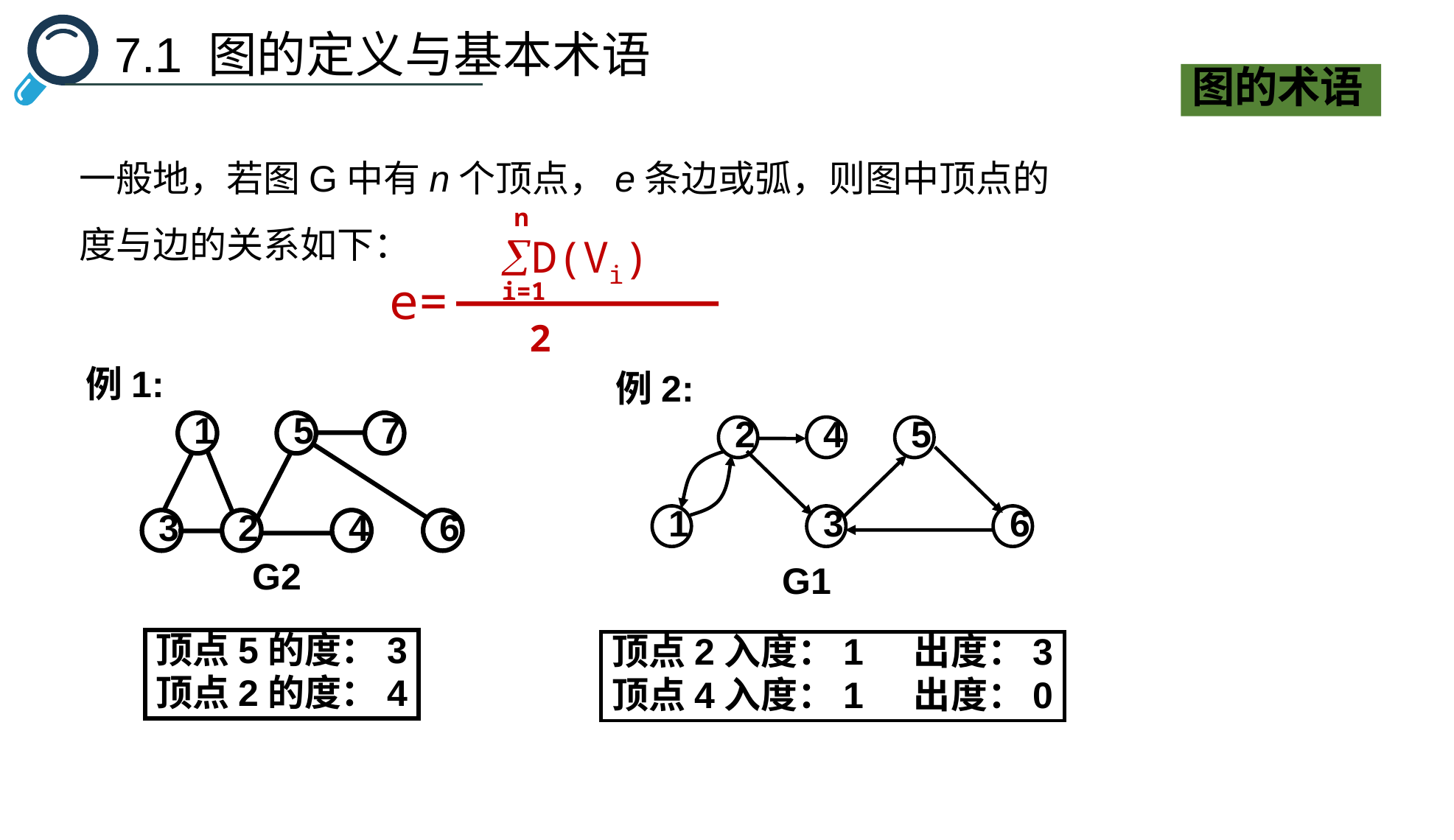

7.1 图的定义与基本术语
图的术语
一般地，若图G中有n个顶点，e条边或弧，则图中顶点的度与边的关系如下：
n
∑D(Vi)
e=
i=1

2
例1:
1
5
7

3
2
4
6

G2
顶点5的度：3
顶点2的度：4
例2:
2
4
5

1
3
6

G1
顶点2入度：1    出度：3
顶点4入度：1    出度：0